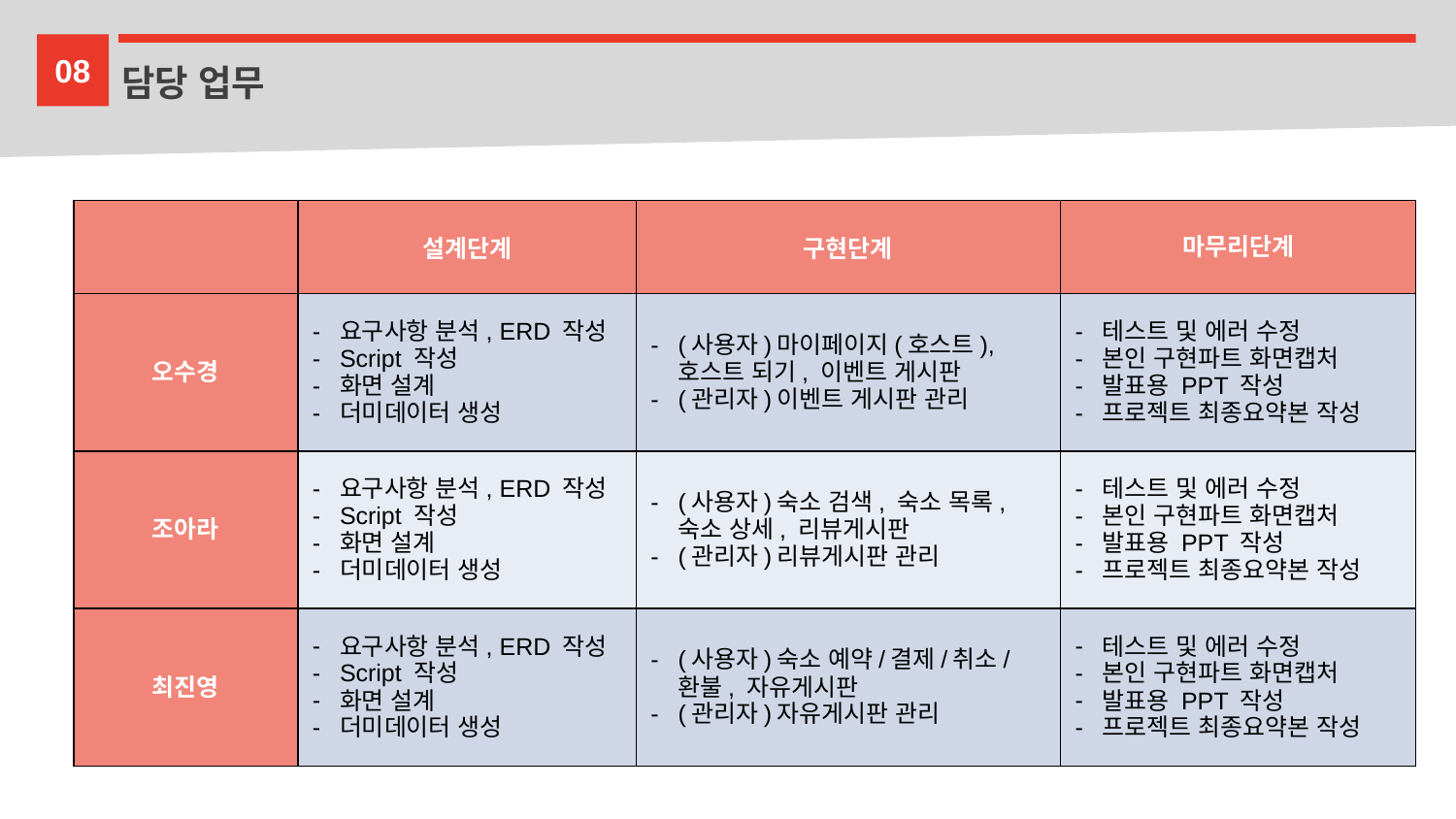

08
담당 업무
|  | 설계단계 | 구현단계 | 마무리단계 |
| --- | --- | --- | --- |
| 오수경 | 요구사항 분석, ERD 작성 Script 작성 화면 설계 더미데이터 생성 | (사용자)마이페이지(호스트), 호스트 되기, 이벤트 게시판 (관리자)이벤트 게시판 관리 | 테스트 및 에러 수정 본인 구현파트 화면캡처 발표용 PPT 작성 프로젝트 최종요약본 작성 |
| 조아라 | 요구사항 분석, ERD 작성 Script 작성 화면 설계 더미데이터 생성 | (사용자)숙소 검색, 숙소 목록, 숙소 상세, 리뷰게시판 (관리자)리뷰게시판 관리 | 테스트 및 에러 수정 본인 구현파트 화면캡처 발표용 PPT 작성 프로젝트 최종요약본 작성 |
| 최진영 | 요구사항 분석, ERD 작성 Script 작성 화면 설계 더미데이터 생성 | (사용자)숙소 예약/결제/취소/환불, 자유게시판 (관리자)자유게시판 관리 | 테스트 및 에러 수정 본인 구현파트 화면캡처 발표용 PPT 작성 프로젝트 최종요약본 작성 |